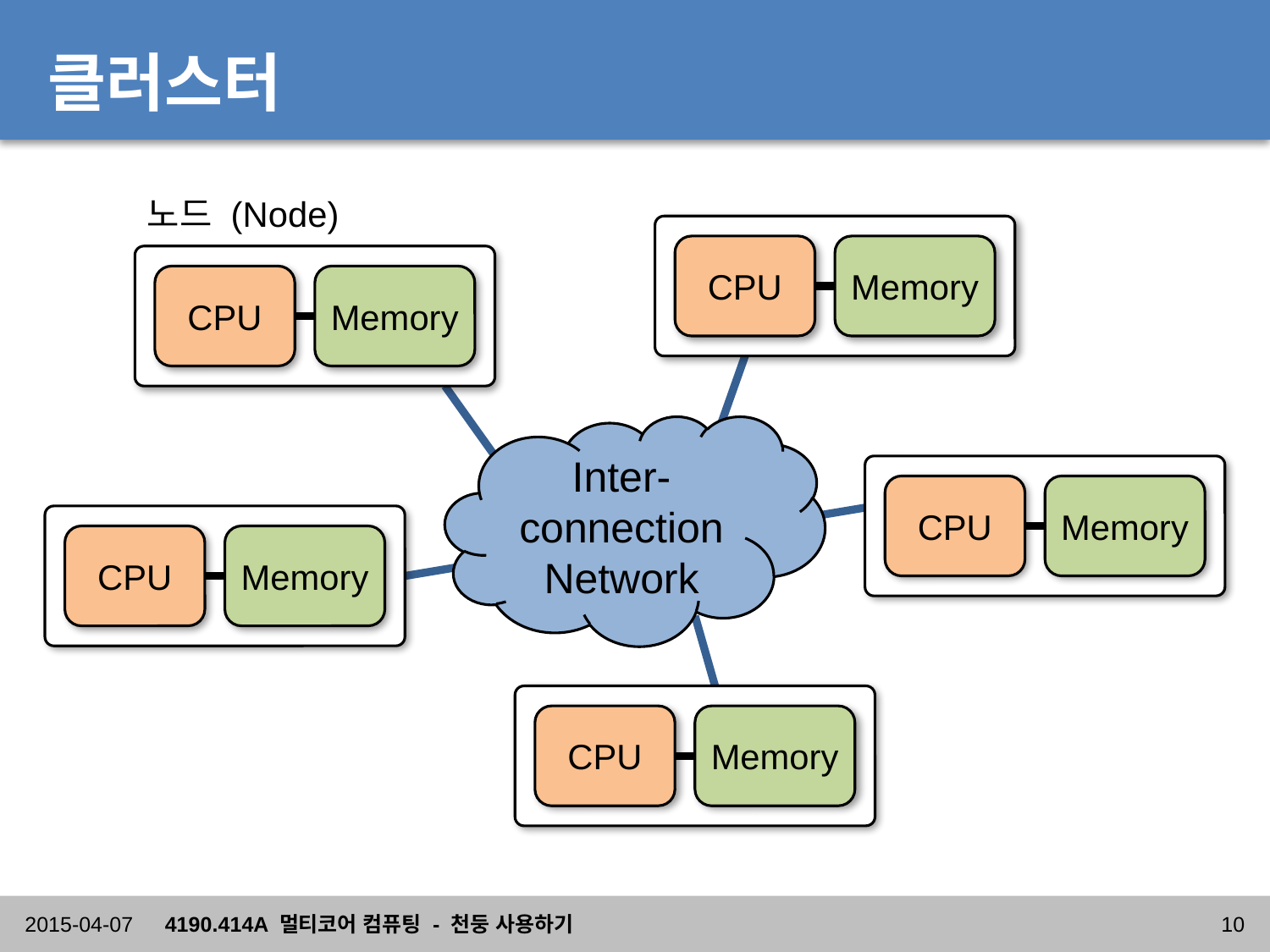

# 클러스터
노드 (Node)

CPU
Memory

CPU
Memory
Inter-connection
Network

CPU
Memory

CPU
Memory

CPU
Memory
2015-04-07
4190.414A 멀티코어 컴퓨팅 - 천둥 사용하기
10